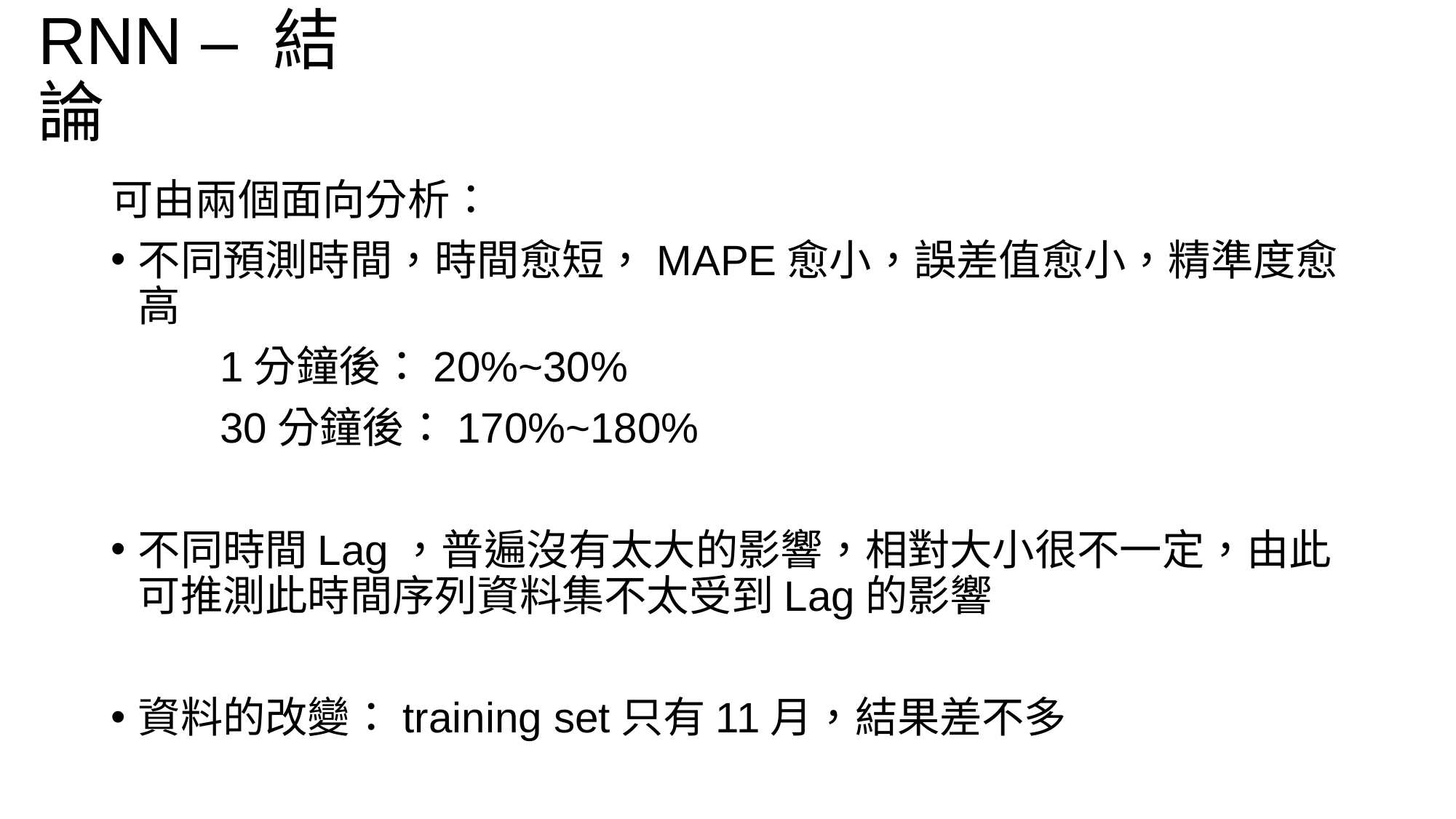

RNN – 結論
可由兩個面向分析：
不同預測時間，時間愈短，MAPE愈小，誤差值愈小，精準度愈高
	1分鐘後：20%~30%
	30分鐘後：170%~180%

不同時間Lag，普遍沒有太大的影響，相對大小很不一定，由此可推測此時間序列資料集不太受到Lag的影響

資料的改變：training set只有11月，結果差不多